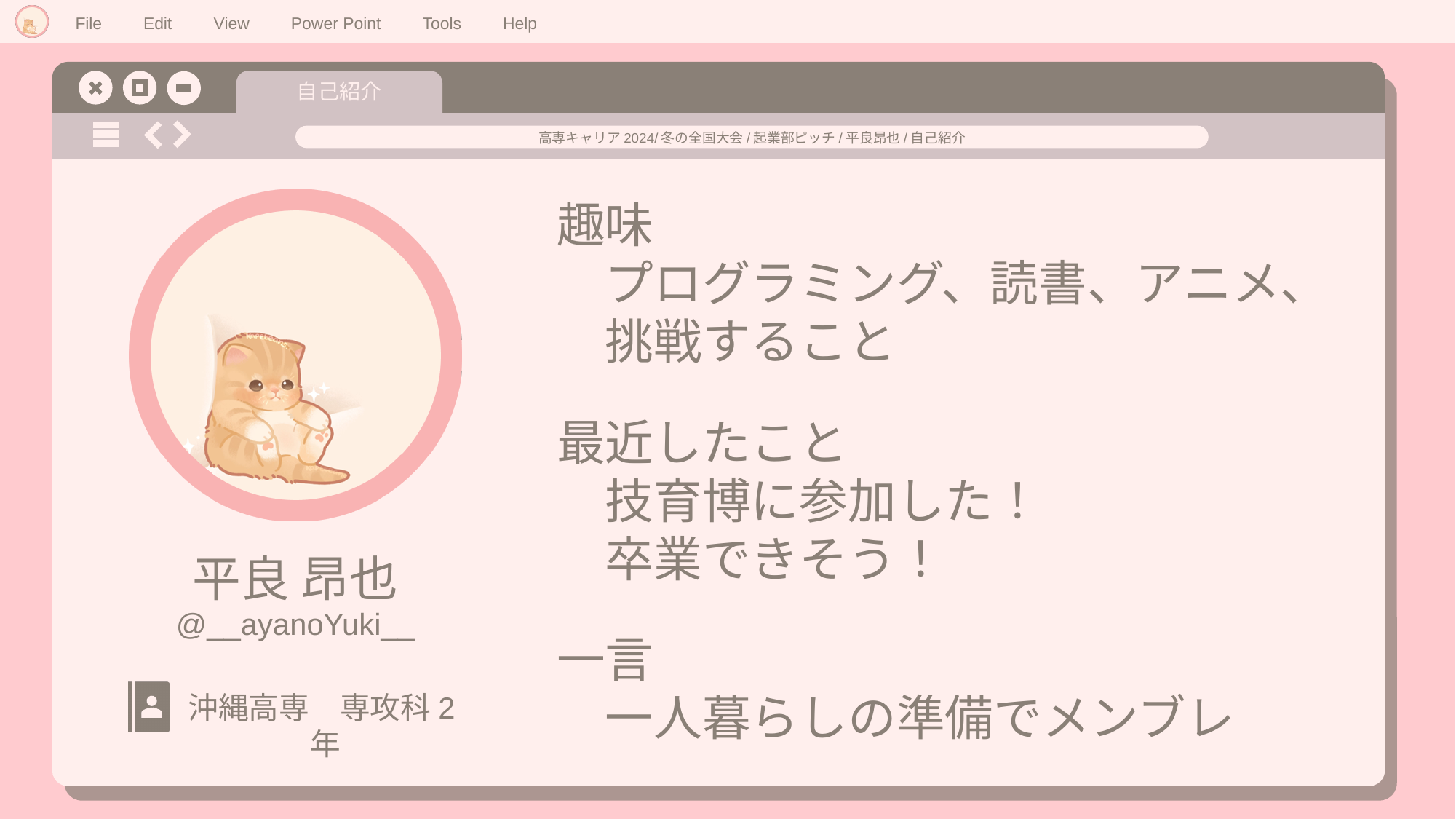

趣味
　プログラミング、読書、アニメ、
　挑戦すること
最近したこと
　技育博に参加した！
　卒業できそう！
一言
　一人暮らしの準備でメンブレ